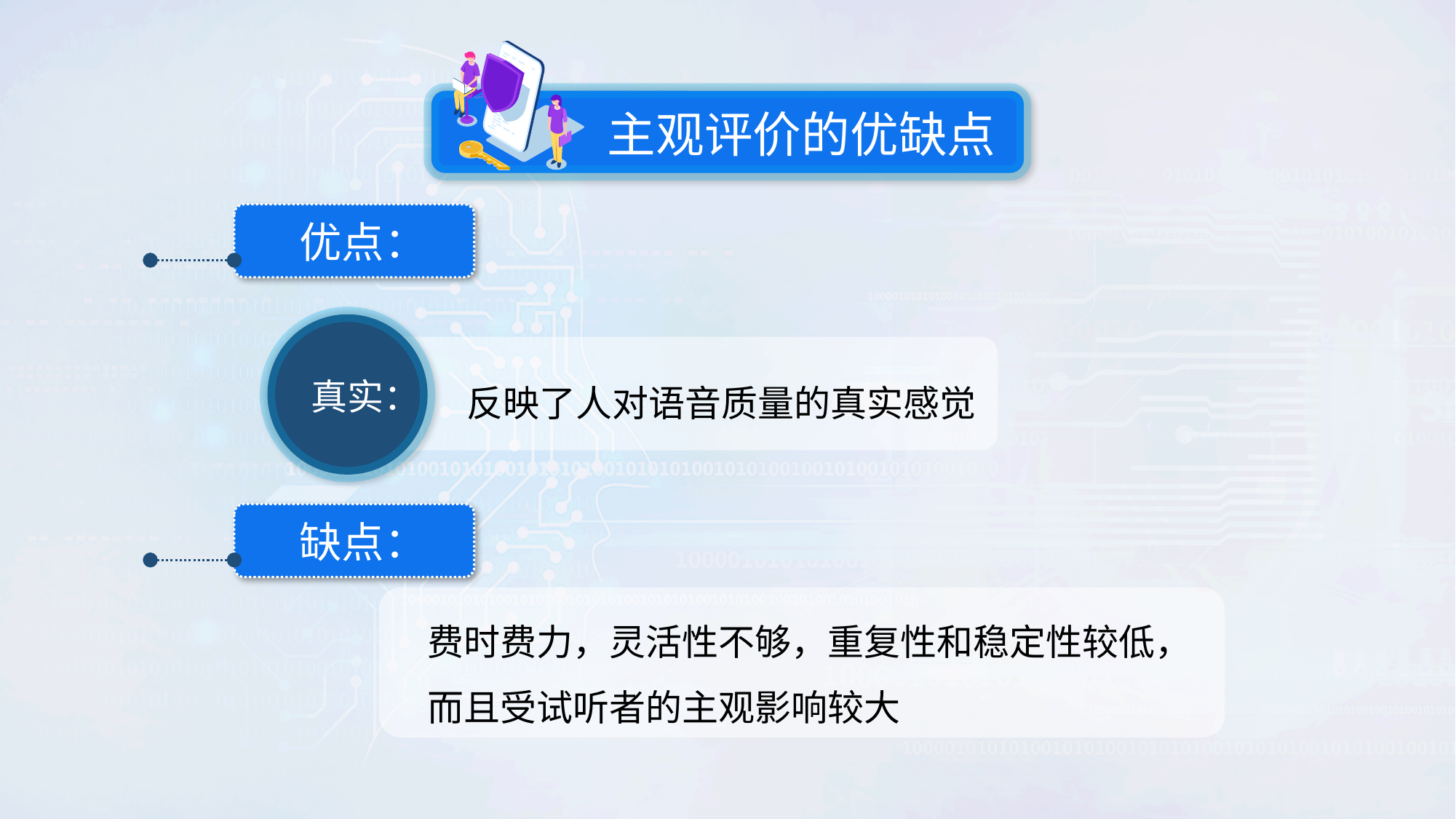

主观评价的优缺点

优点：

真实：

反映了人对语音质量的真实感觉

缺点：

费时费力，灵活性不够，重复性和稳定性较低，而且受试听者的主观影响较大